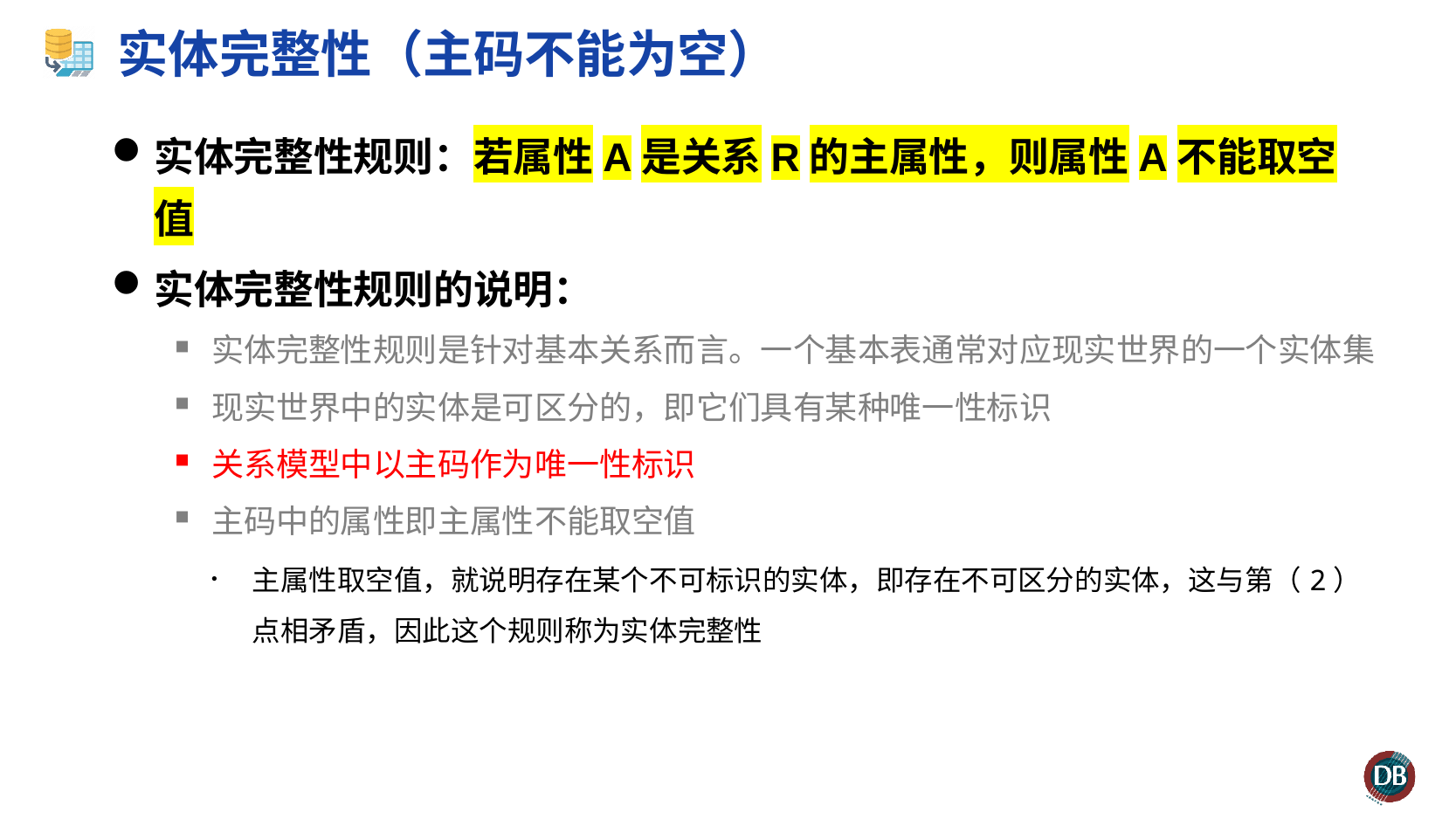

# 实体完整性（主码不能为空）
实体完整性规则：若属性A是关系R的主属性，则属性A不能取空值
实体完整性规则的说明：
实体完整性规则是针对基本关系而言。一个基本表通常对应现实世界的一个实体集
现实世界中的实体是可区分的，即它们具有某种唯一性标识
关系模型中以主码作为唯一性标识
主码中的属性即主属性不能取空值
主属性取空值，就说明存在某个不可标识的实体，即存在不可区分的实体，这与第（2）点相矛盾，因此这个规则称为实体完整性